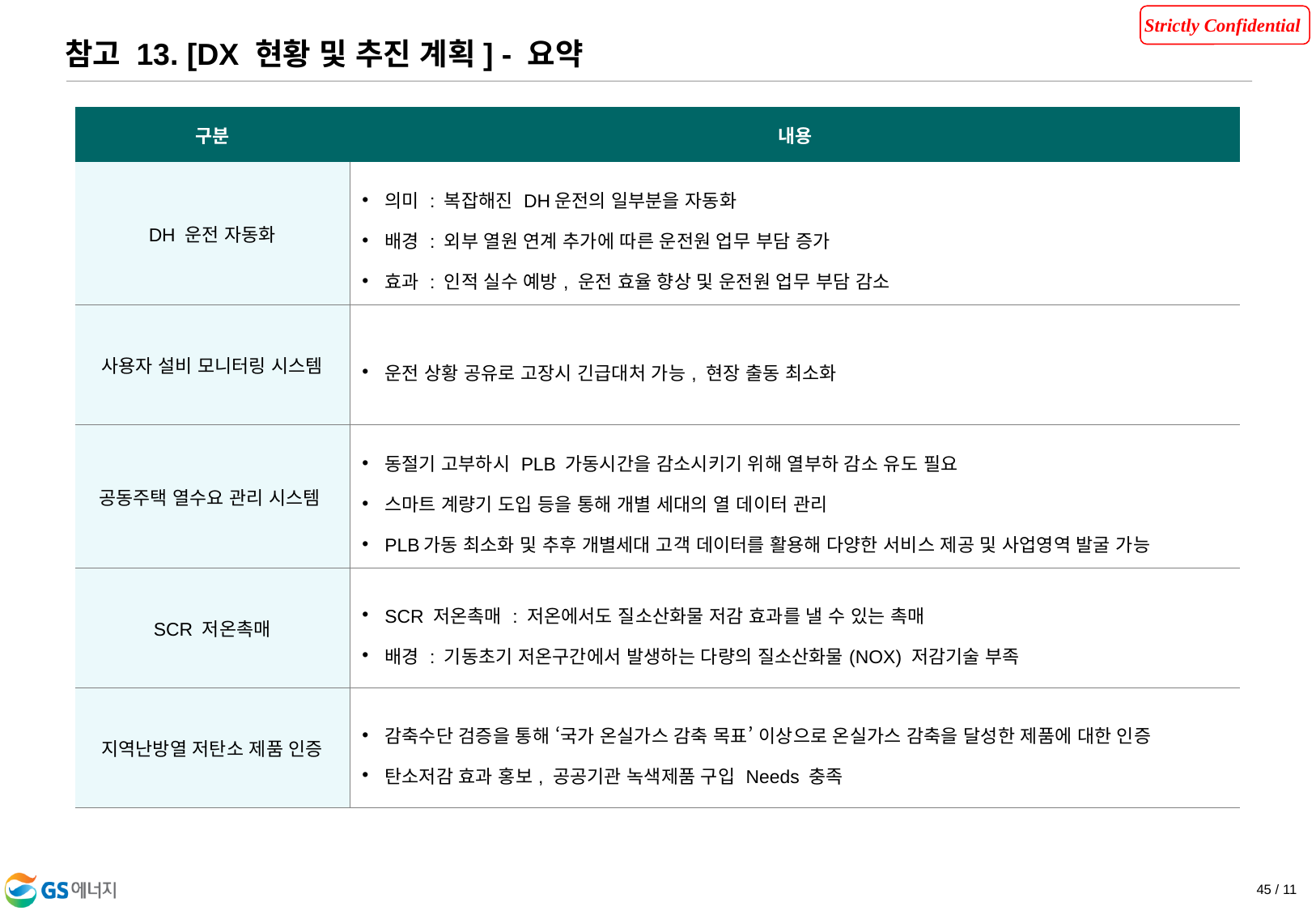

참고 13. [DX 현황 및 추진 계획] - 요약
| 구분 | 내용 |
| --- | --- |
| DH 운전 자동화 | 의미 : 복잡해진 DH운전의 일부분을 자동화 배경 : 외부 열원 연계 추가에 따른 운전원 업무 부담 증가 효과 : 인적 실수 예방, 운전 효율 향상 및 운전원 업무 부담 감소 |
| 사용자 설비 모니터링 시스템 | 운전 상황 공유로 고장시 긴급대처 가능, 현장 출동 최소화 |
| 공동주택 열수요 관리 시스템 | 동절기 고부하시 PLB 가동시간을 감소시키기 위해 열부하 감소 유도 필요 스마트 계량기 도입 등을 통해 개별 세대의 열 데이터 관리 PLB가동 최소화 및 추후 개별세대 고객 데이터를 활용해 다양한 서비스 제공 및 사업영역 발굴 가능 |
| SCR 저온촉매 | SCR 저온촉매 : 저온에서도 질소산화물 저감 효과를 낼 수 있는 촉매 배경 : 기동초기 저온구간에서 발생하는 다량의 질소산화물(NOX) 저감기술 부족 |
| 지역난방열 저탄소 제품 인증 | 감축수단 검증을 통해 ‘국가 온실가스 감축 목표’ 이상으로 온실가스 감축을 달성한 제품에 대한 인증 탄소저감 효과 홍보, 공공기관 녹색제품 구입 Needs 충족 |